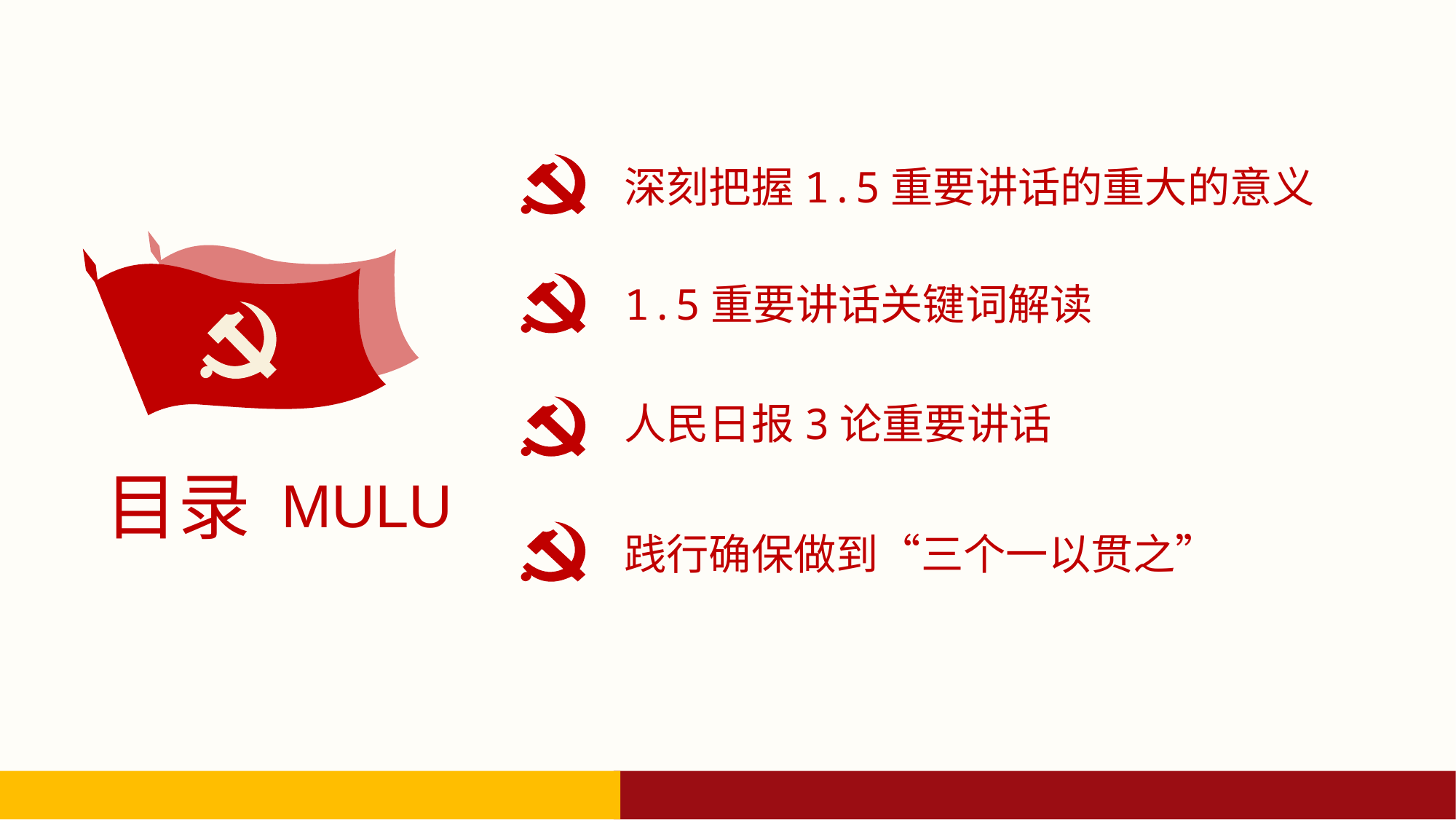

深刻把握1.5重要讲话的重大的意义

1.5重要讲话关键词解读

人民日报3论重要讲话

目录
MULU

践行确保做到“三个一以贯之”